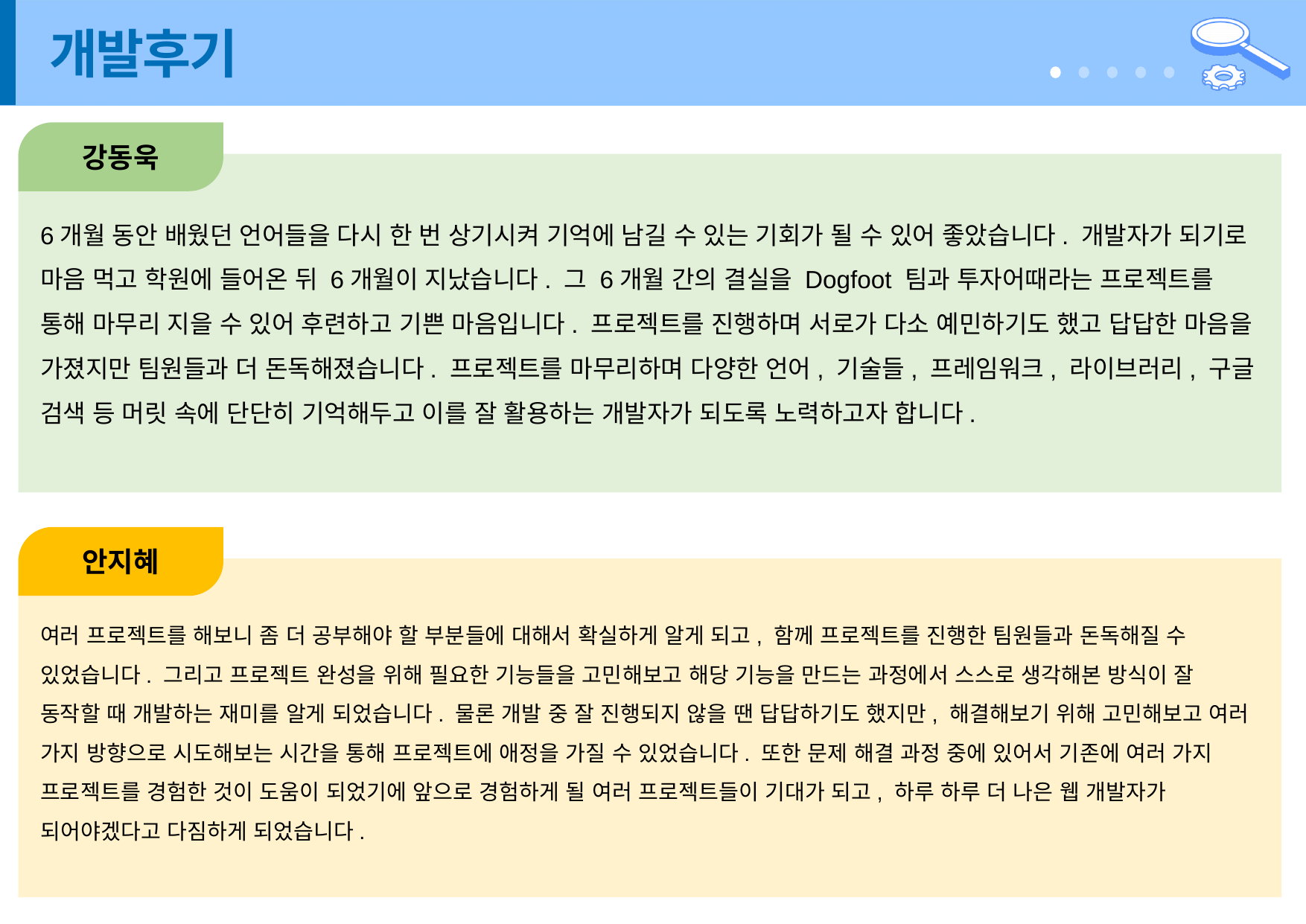

# 개발후기
강동욱

6개월 동안 배웠던 언어들을 다시 한 번 상기시켜 기억에 남길 수 있는 기회가 될 수 있어 좋았습니다. 개발자가 되기로 마음 먹고 학원에 들어온 뒤 6개월이 지났습니다. 그 6개월 간의 결실을 Dogfoot 팀과 투자어때라는 프로젝트를 통해 마무리 지을 수 있어 후련하고 기쁜 마음입니다. 프로젝트를 진행하며 서로가 다소 예민하기도 했고 답답한 마음을 가졌지만 팀원들과 더 돈독해졌습니다. 프로젝트를 마무리하며 다양한 언어, 기술들, 프레임워크, 라이브러리, 구글 검색 등 머릿 속에 단단히 기억해두고 이를 잘 활용하는 개발자가 되도록 노력하고자 합니다.
안지혜

여러 프로젝트를 해보니 좀 더 공부해야 할 부분들에 대해서 확실하게 알게 되고, 함께 프로젝트를 진행한 팀원들과 돈독해질 수 있었습니다. 그리고 프로젝트 완성을 위해 필요한 기능들을 고민해보고 해당 기능을 만드는 과정에서 스스로 생각해본 방식이 잘 동작할 때 개발하는 재미를 알게 되었습니다. 물론 개발 중 잘 진행되지 않을 땐 답답하기도 했지만, 해결해보기 위해 고민해보고 여러 가지 방향으로 시도해보는 시간을 통해 프로젝트에 애정을 가질 수 있었습니다. 또한 문제 해결 과정 중에 있어서 기존에 여러 가지 프로젝트를 경험한 것이 도움이 되었기에 앞으로 경험하게 될 여러 프로젝트들이 기대가 되고, 하루 하루 더 나은 웹 개발자가 되어야겠다고 다짐하게 되었습니다.